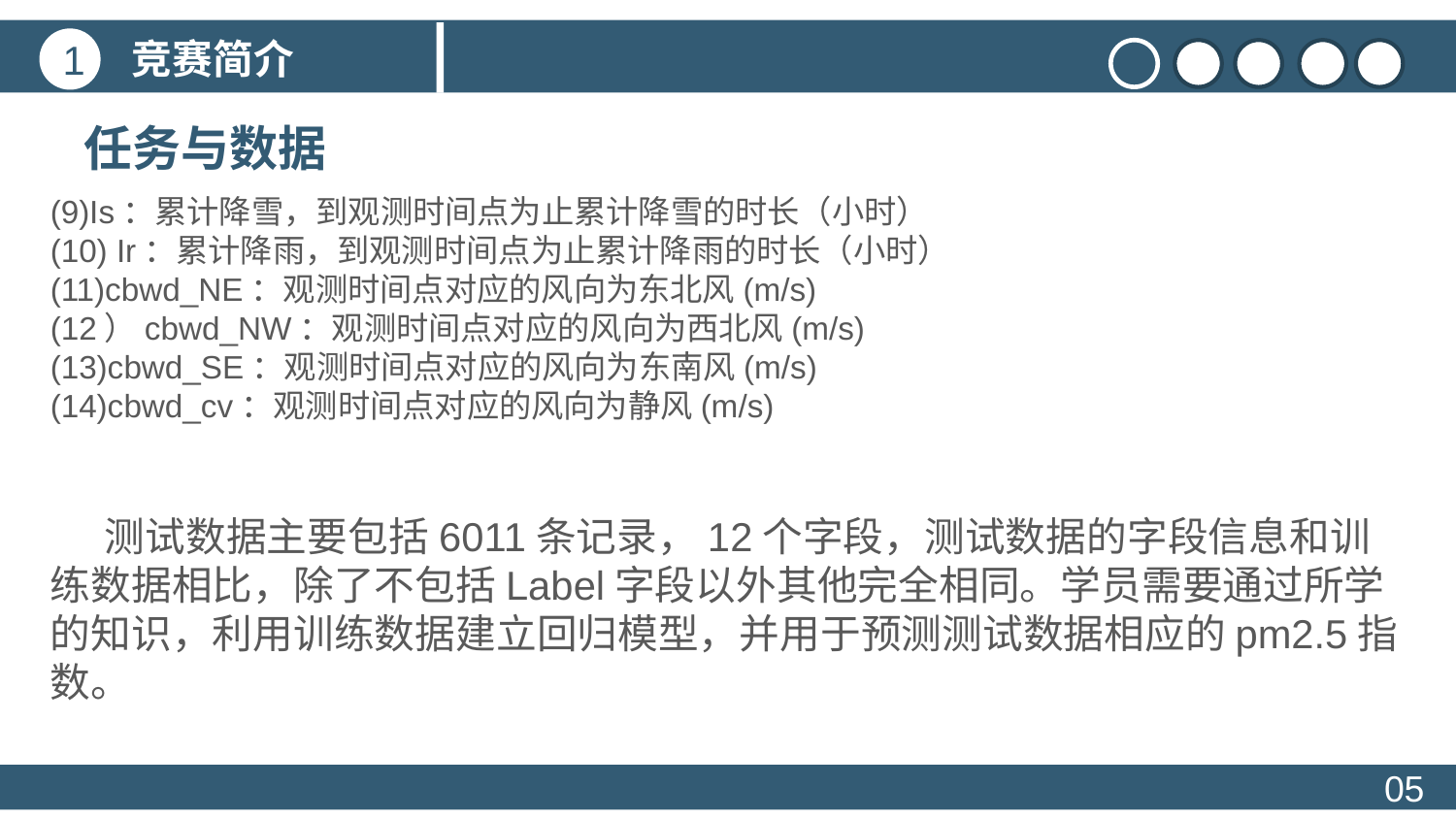

竞赛简介
1
任务与数据
(9)Is：累计降雪，到观测时间点为止累计降雪的时长（小时）
(10) Ir：累计降雨，到观测时间点为止累计降雨的时长（小时）
(11)cbwd_NE：观测时间点对应的风向为东北风(m/s)
(12）cbwd_NW：观测时间点对应的风向为西北风(m/s)
(13)cbwd_SE：观测时间点对应的风向为东南风(m/s)
(14)cbwd_cv：观测时间点对应的风向为静风(m/s)

     测试数据主要包括6011条记录，12个字段，测试数据的字段信息和训练数据相比，除了不包括Label字段以外其他完全相同。学员需要通过所学的知识，利用训练数据建立回归模型，并用于预测测试数据相应的pm2.5指数。
05